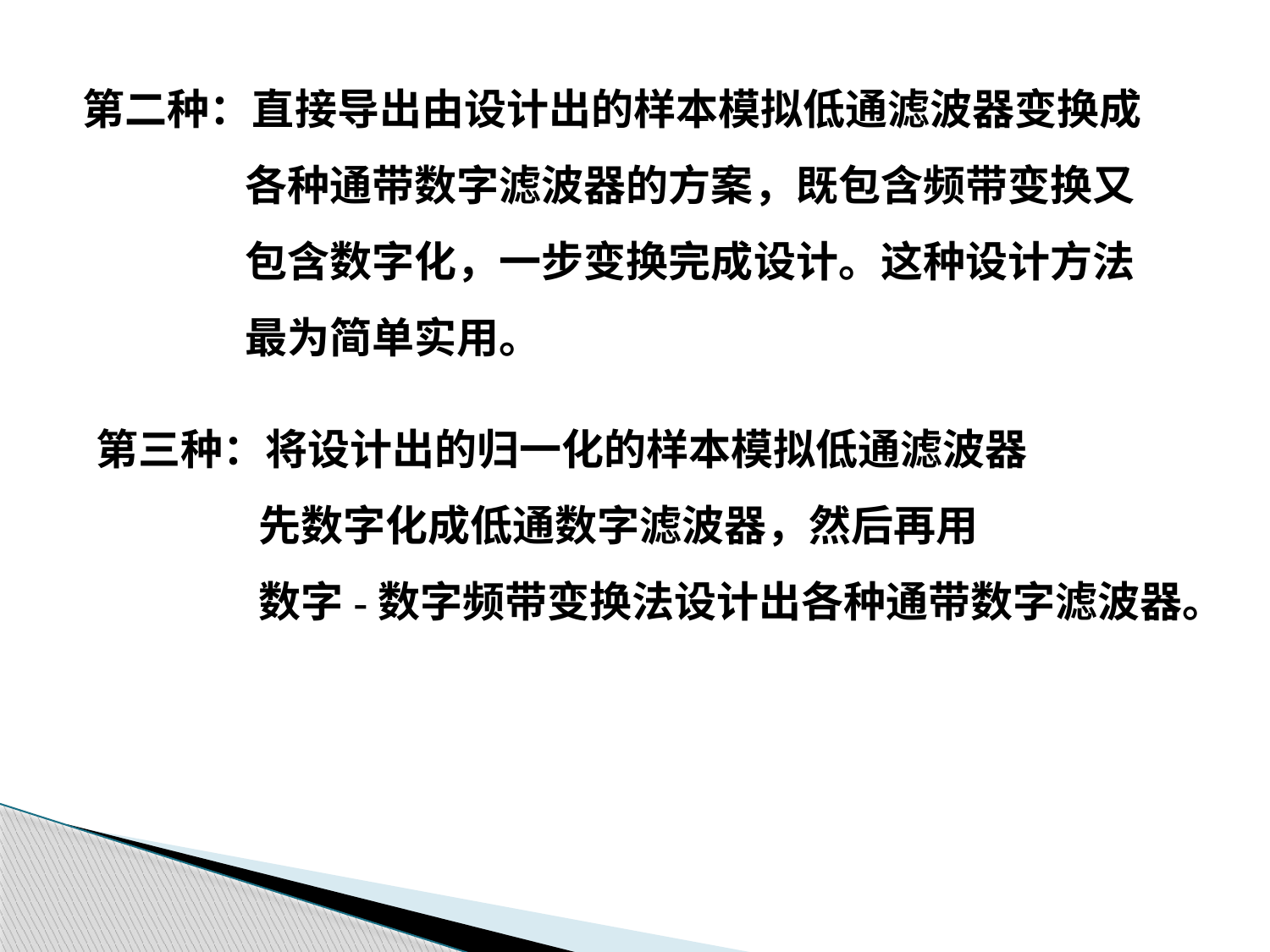

第二种：直接导出由设计出的样本模拟低通滤波器变换成
                各种通带数字滤波器的方案，既包含频带变换又
                包含数字化，一步变换完成设计。这种设计方法
                最为简单实用。
第三种：将设计出的归一化的样本模拟低通滤波器
                先数字化成低通数字滤波器，然后再用
                数字-数字频带变换法设计出各种通带数字滤波器。